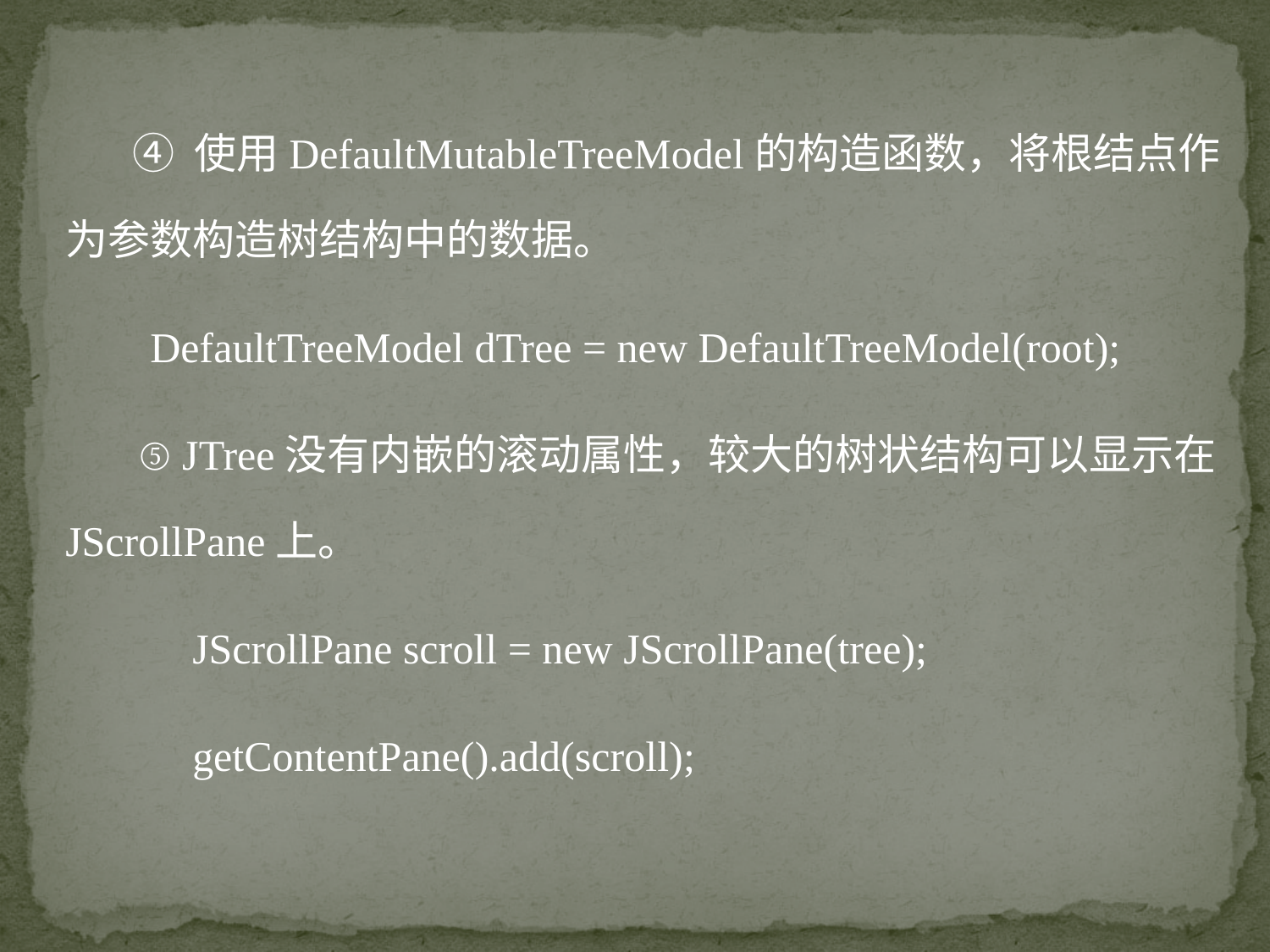

④ 使用DefaultMutableTreeModel的构造函数，将根结点作为参数构造树结构中的数据。
        DefaultTreeModel dTree = new DefaultTreeModel(root);
       ⑤ JTree没有内嵌的滚动属性，较大的树状结构可以显示在JScrollPane上。
	JScrollPane scroll = new JScrollPane(tree);
	getContentPane().add(scroll);